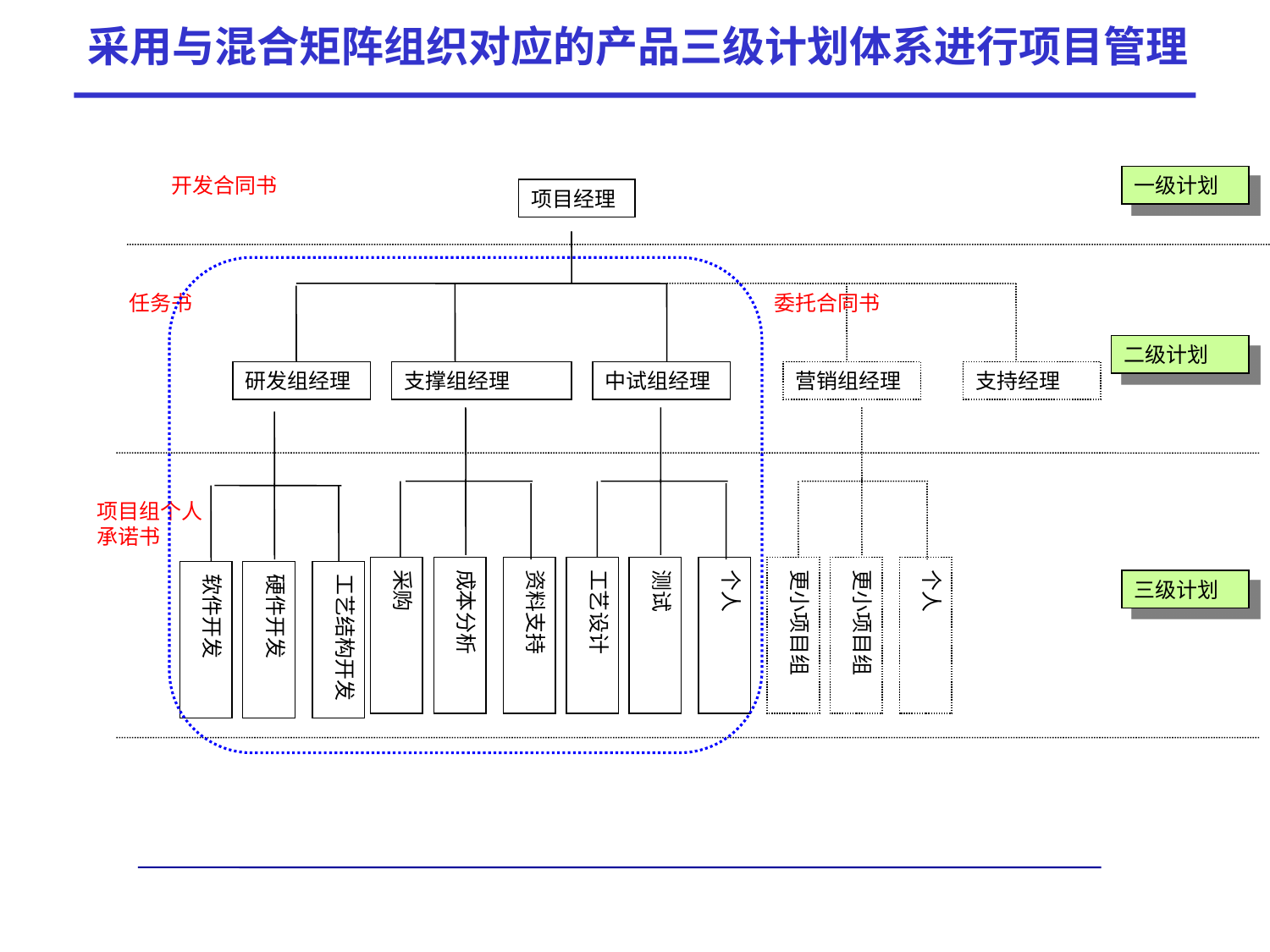

# 采用与混合矩阵组织对应的产品三级计划体系进行项目管理
开发合同书
一级计划
项目经理

任务书

委托合同书

二级计划
研发组经理
支撑组经理
中试组经理
营销组经理
支持经理

项目组个人承诺书
采购
成本分析
资料支持
工艺设计
测试
个人
更小项目组
更小项目组
个人
软件开发
硬件开发
工艺结构开发
三级计划